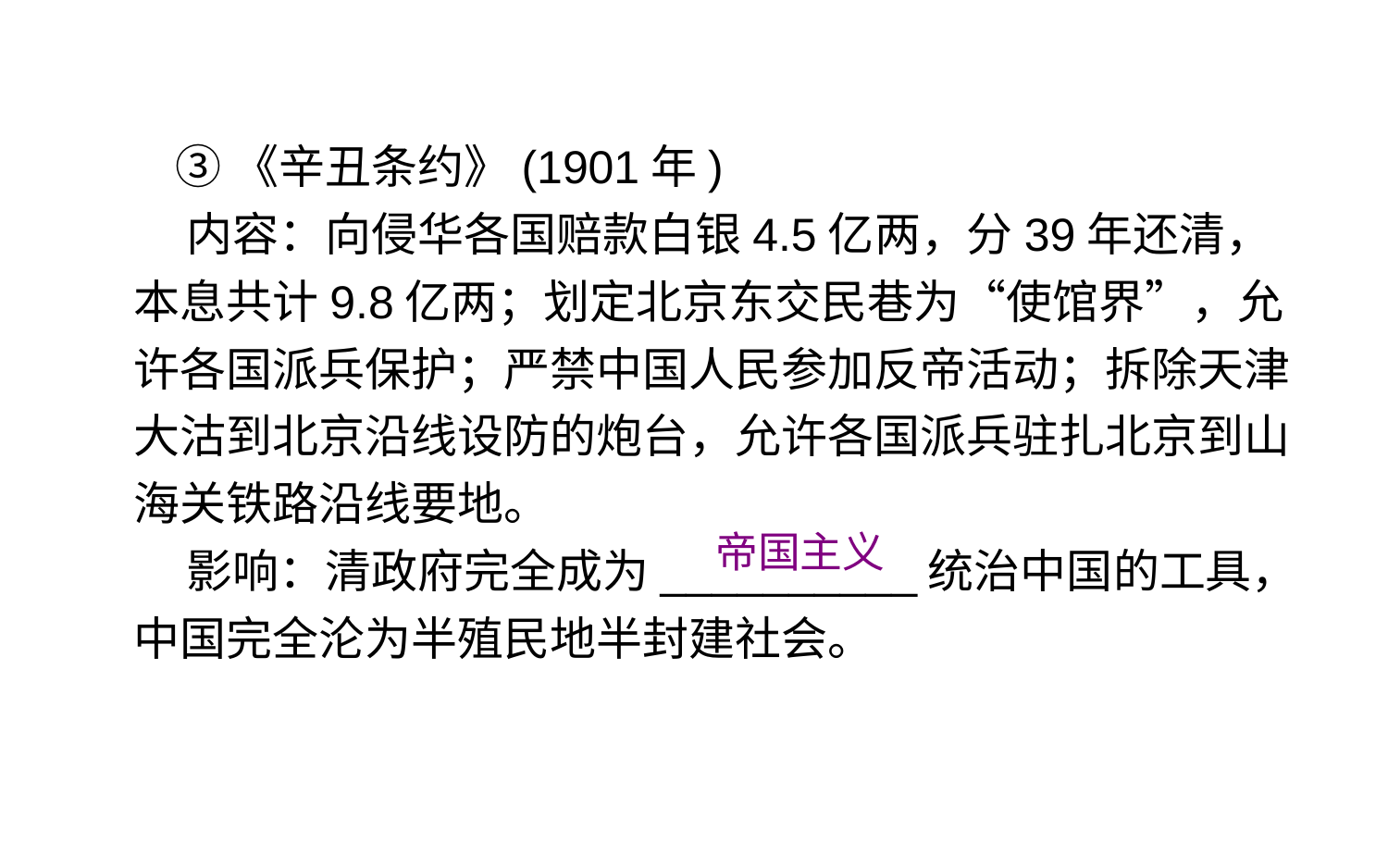

③《辛丑条约》(1901年)
    内容：向侵华各国赔款白银4.5亿两，分39年还清，本息共计9.8亿两；划定北京东交民巷为“使馆界”，允许各国派兵保护；严禁中国人民参加反帝活动；拆除天津大沽到北京沿线设防的炮台，允许各国派兵驻扎北京到山海关铁路沿线要地。
    影响：清政府完全成为__________统治中国的工具，中国完全沦为半殖民地半封建社会。
帝国主义